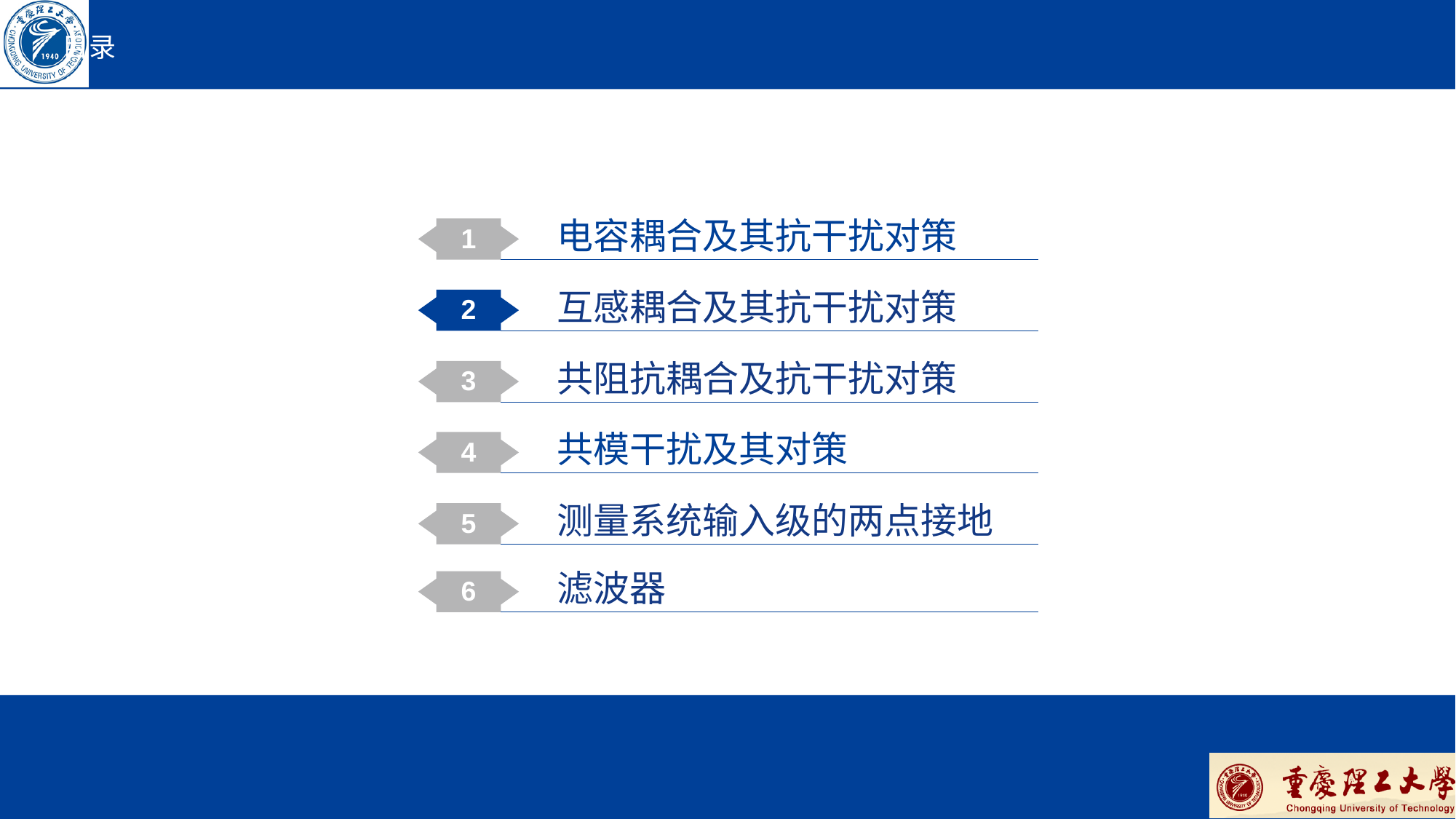

# 目录
电容耦合及其抗干扰对策
1

互感耦合及其抗干扰对策
2

共阻抗耦合及抗干扰对策
3

共模干扰及其对策
4

测量系统输入级的两点接地
5

滤波器
6